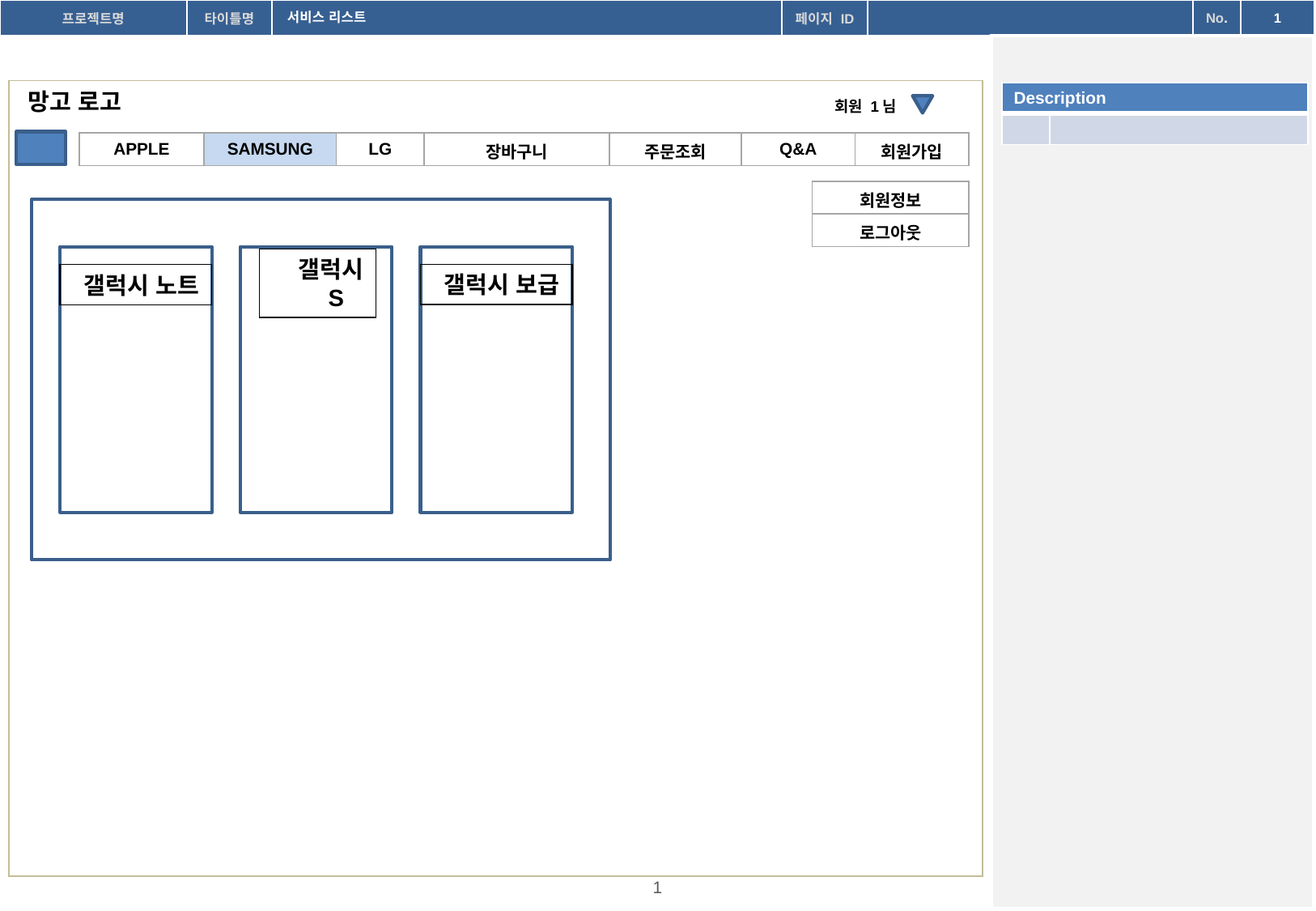

서비스 리스트

망고 로고
| Description |  |
| --- | --- |
|  |  |
회원 1님

| APPLE | SAMSUNG | LG | 장바구니 | 주문조회 | Q&A | 회원가입 |
| --- | --- | --- | --- | --- | --- | --- |
| 회원정보 |
| --- |
| 로그아웃 |

갤럭시 S
갤럭시 보급
갤럭시 노트